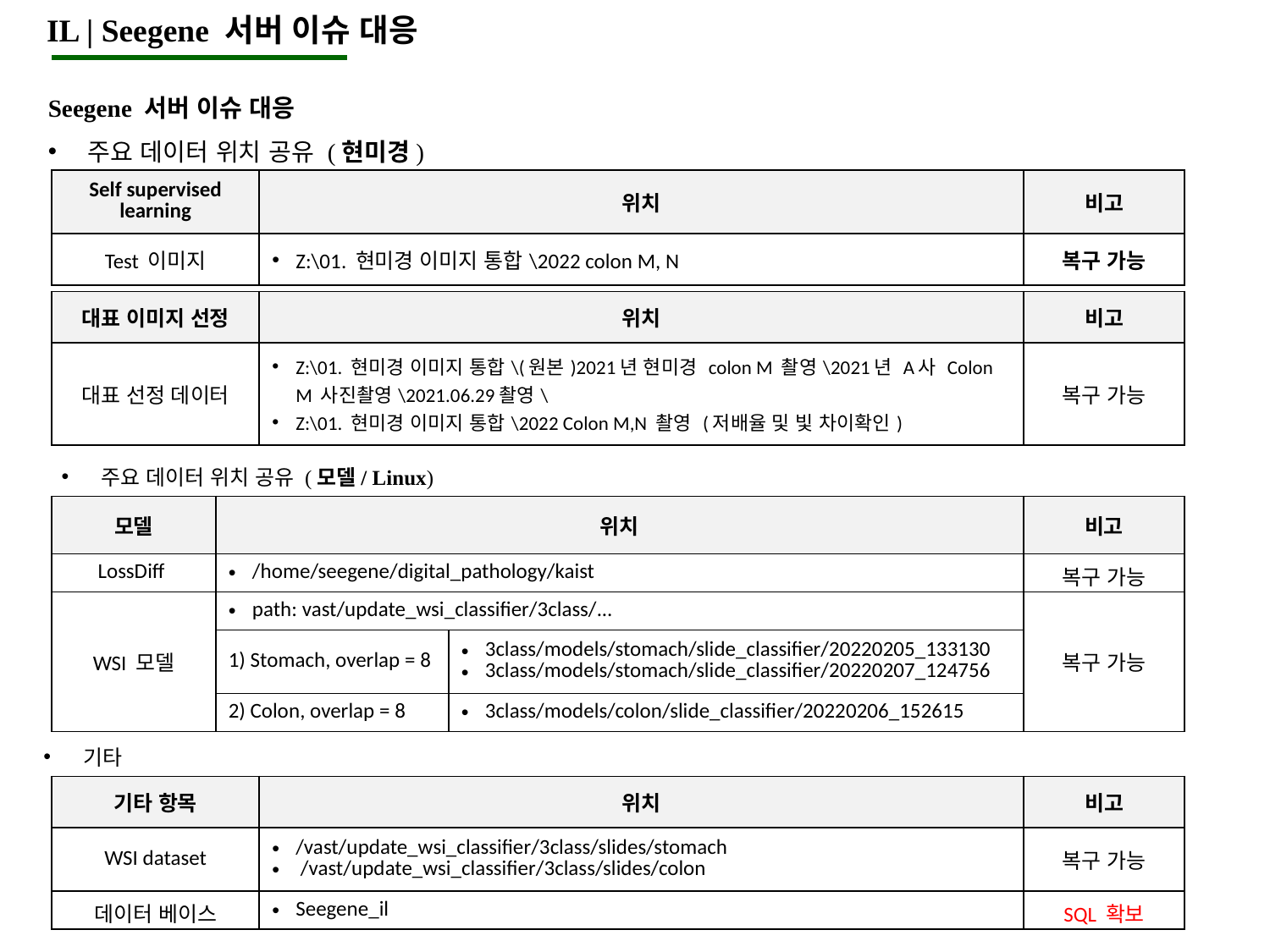

IL | Seegene 서버 이슈 대응
Seegene 서버 이슈 대응
주요 데이터 위치 공유 (현미경)

| Self supervised learning | 위치 | 비고 |
| --- | --- | --- |
| Test 이미지 | Z:\01. 현미경 이미지 통합\2022 colon M, N | 복구 가능 |
| 대표 이미지 선정 | 위치 | 비고 |
| --- | --- | --- |
| 대표 선정 데이터 | Z:\01. 현미경 이미지 통합\(원본)2021년 현미경 colon M 촬영\2021년 A사 Colon M 사진촬영\2021.06.29촬영\ Z:\01. 현미경 이미지 통합\2022 Colon M,N 촬영 (저배율 및 빛 차이확인) | 복구 가능 |
주요 데이터 위치 공유 (모델/ Linux)
| 모델 | 위치 |  | 비고 |
| --- | --- | --- | --- |
| LossDiff | /home/seegene/digital\_pathology/kaist |  | 복구 가능 |
| WSI 모델 | path: vast/update\_wsi\_classifier/3class/... |  | 복구 가능 |
|  | 1) Stomach, overlap = 8 | 3class/models/stomach/slide\_classifier/20220205\_133130 3class/models/stomach/slide\_classifier/20220207\_124756 |  |
|  | 2) Colon, overlap = 8 | 3class/models/colon/slide\_classifier/20220206\_152615 |  |
기타
| 기타 항목 | 위치 | 비고 |
| --- | --- | --- |
| WSI dataset | /vast/update\_wsi\_classifier/3class/slides/stomach /vast/update\_wsi\_classifier/3class/slides/colon | 복구 가능 |
| 데이터 베이스 | Seegene\_il | SQL 확보 |